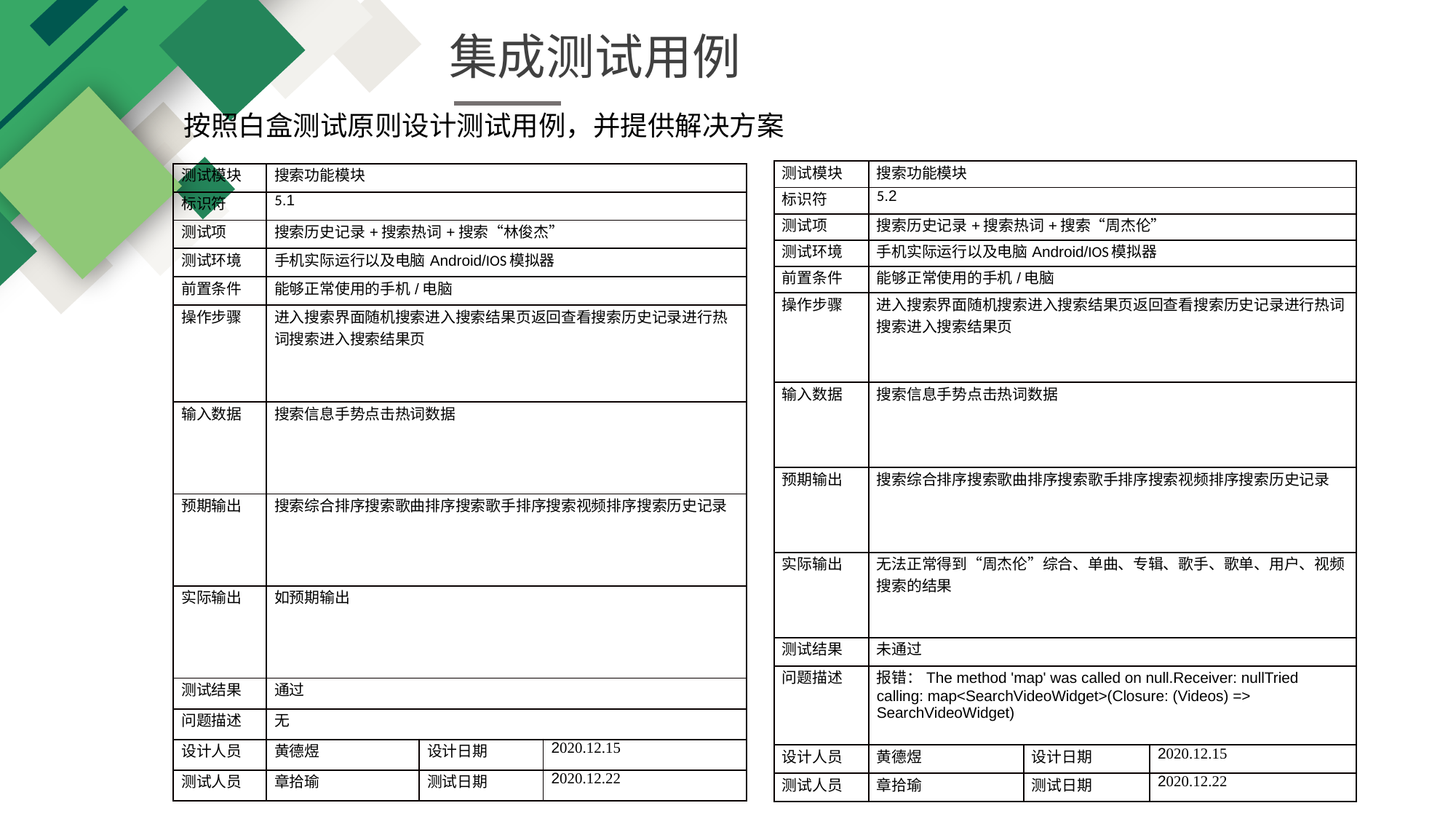

集成测试用例
按照白盒测试原则设计测试用例，并提供解决方案
| 测试模块 | 搜索功能模块 |  |  |
| --- | --- | --- | --- |
| 标识符 | 5.2 |  |  |
| 测试项 | 搜索历史记录+搜索热词+搜索“周杰伦” |  |  |
| 测试环境 | 手机实际运行以及电脑Android/IOS模拟器 |  |  |
| 前置条件 | 能够正常使用的手机/电脑 |  |  |
| 操作步骤 | 进入搜索界面随机搜索进入搜索结果页返回查看搜索历史记录进行热词搜索进入搜索结果页 |  |  |
| 输入数据 | 搜索信息手势点击热词数据 |  |  |
| 预期输出 | 搜索综合排序搜索歌曲排序搜索歌手排序搜索视频排序搜索历史记录 |  |  |
| 实际输出 | 无法正常得到“周杰伦”综合、单曲、专辑、歌手、歌单、用户、视频搜索的结果 |  |  |
| 测试结果 | 未通过 |  |  |
| 问题描述 | 报错：The method 'map' was called on null.Receiver: nullTried calling: map<SearchVideoWidget>(Closure: (Videos) => SearchVideoWidget) |  |  |
| 设计人员 | 黄德煜 | 设计日期 | 2020.12.15 |
| 测试人员 | 章拾瑜 | 测试日期 | 2020.12.22 |
| 测试模块 | 搜索功能模块 |  |  |
| --- | --- | --- | --- |
| 标识符 | 5.1 |  |  |
| 测试项 | 搜索历史记录+搜索热词+搜索“林俊杰” |  |  |
| 测试环境 | 手机实际运行以及电脑Android/IOS模拟器 |  |  |
| 前置条件 | 能够正常使用的手机/电脑 |  |  |
| 操作步骤 | 进入搜索界面随机搜索进入搜索结果页返回查看搜索历史记录进行热词搜索进入搜索结果页 |  |  |
| 输入数据 | 搜索信息手势点击热词数据 |  |  |
| 预期输出 | 搜索综合排序搜索歌曲排序搜索歌手排序搜索视频排序搜索历史记录 |  |  |
| 实际输出 | 如预期输出 |  |  |
| 测试结果 | 通过 |  |  |
| 问题描述 | 无 |  |  |
| 设计人员 | 黄德煜 | 设计日期 | 2020.12.15 |
| 测试人员 | 章拾瑜 | 测试日期 | 2020.12.22 |